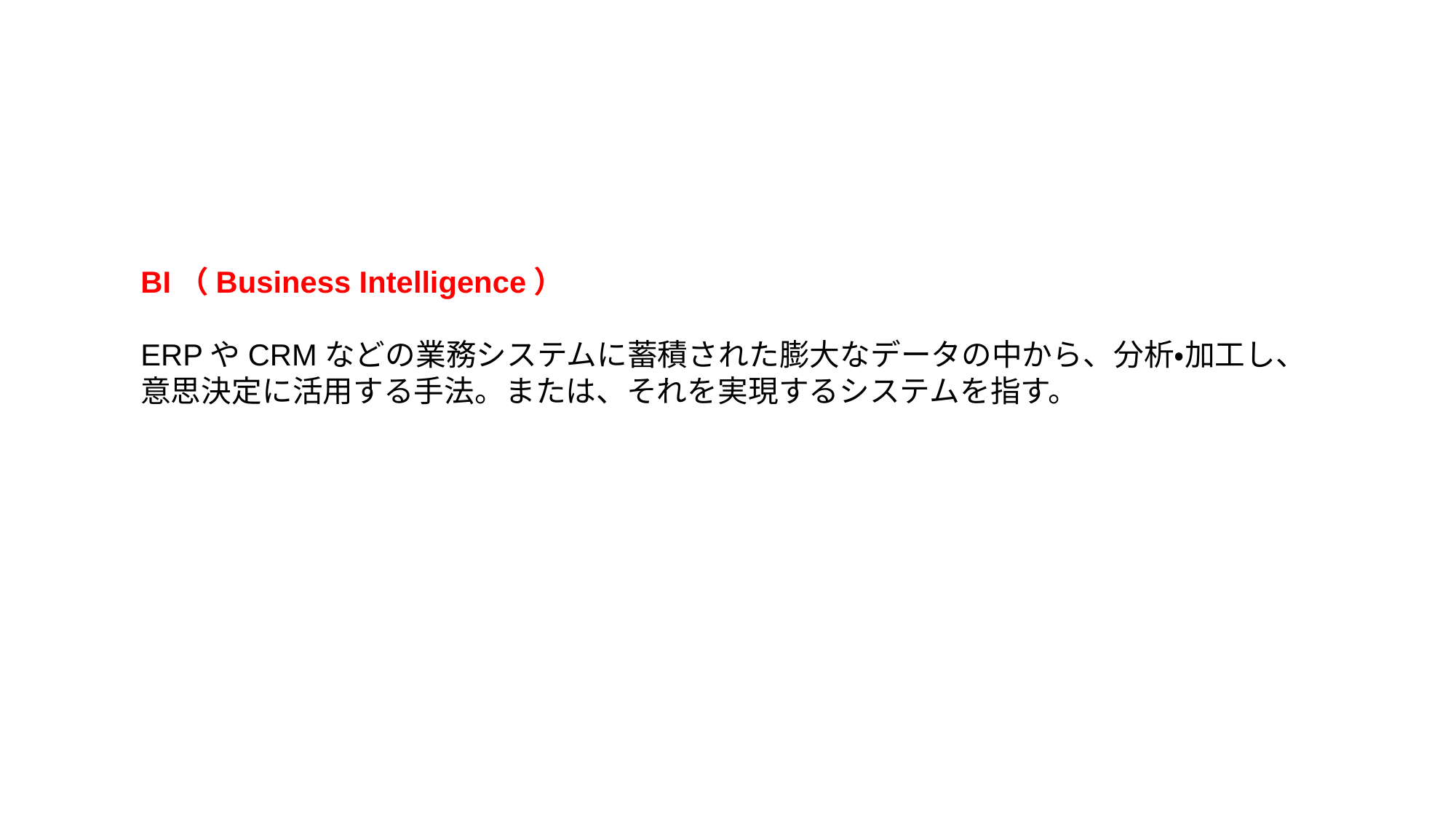

BI（Business Intelligence）

ERPやCRMなどの業務システムに蓄積された膨大なデータの中から、分析・加工し、意思決定に活用する手法。または、それを実現するシステムを指す。